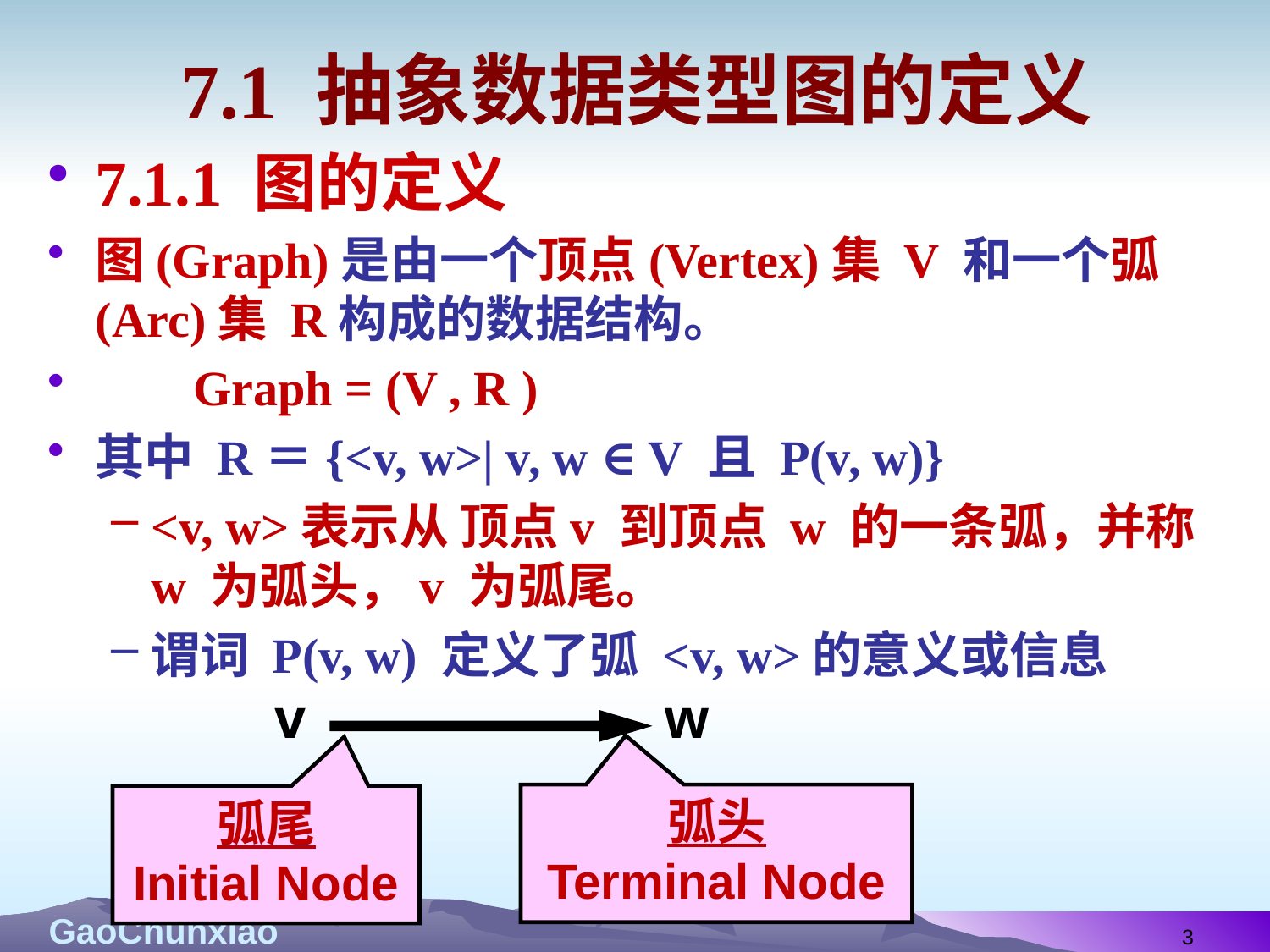

# 7.1 抽象数据类型图的定义
7.1.1 图的定义
图(Graph)是由一个顶点(Vertex)集 V 和一个弧(Arc)集 R构成的数据结构。
        Graph = (V , R )
其中 R＝{<v, w>| v, w ∈ V 且 P(v, w)}
<v, w>表示从 顶点v 到顶点 w 的一条弧，并称 w 为弧头，v 为弧尾。
谓词 P(v, w) 定义了弧 <v, w>的意义或信息
v
w

弧头
Terminal Node
弧尾
Initial Node
3